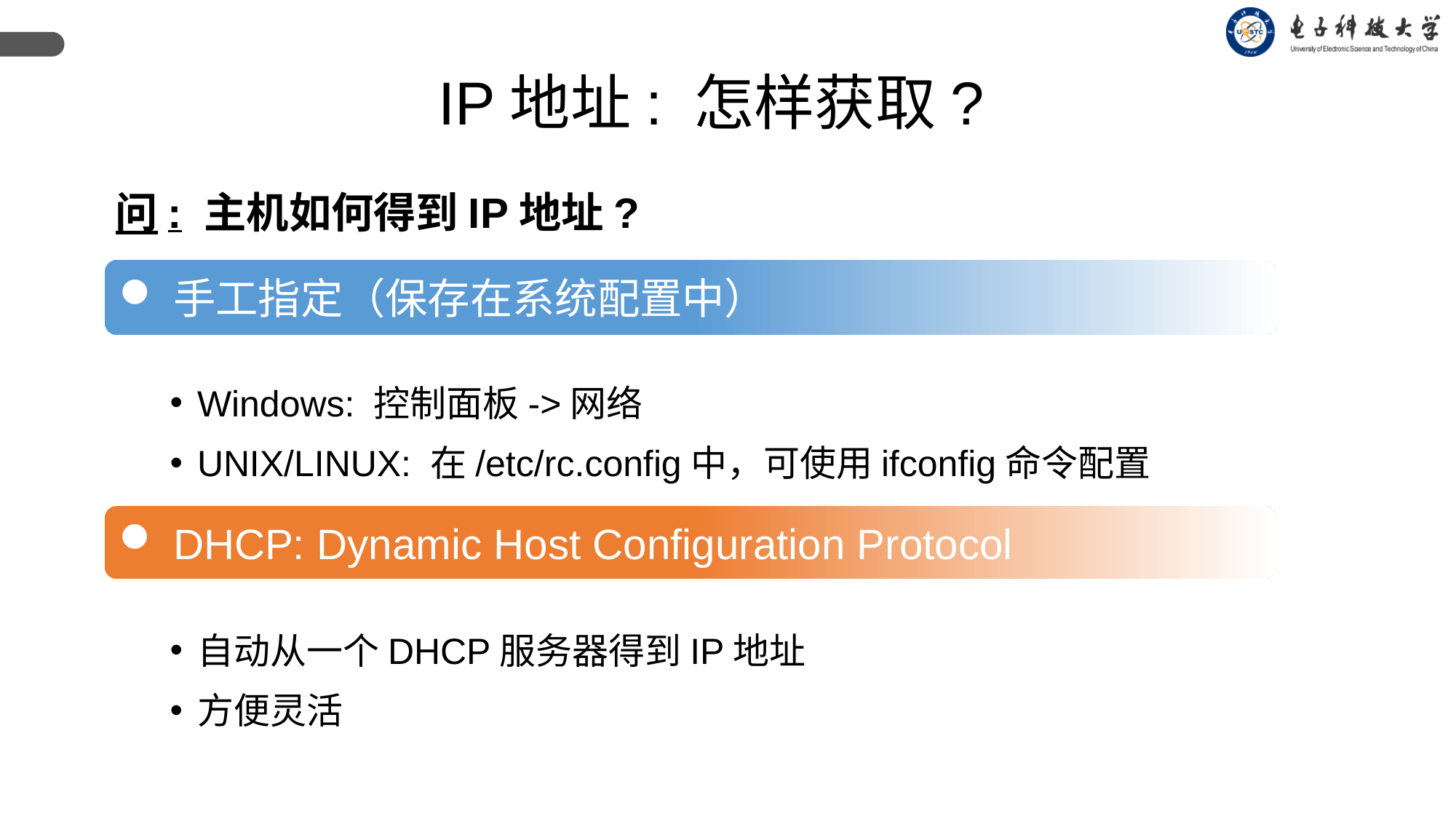

IP地址: 怎样获取?
问: 主机如何得到IP地址?

Windows: 控制面板->网络
UNIX/LINUX: 在/etc/rc.config中，可使用ifconfig命令配置

自动从一个DHCP服务器得到IP地址
方便灵活
手工指定（保存在系统配置中）
DHCP: Dynamic Host Configuration Protocol